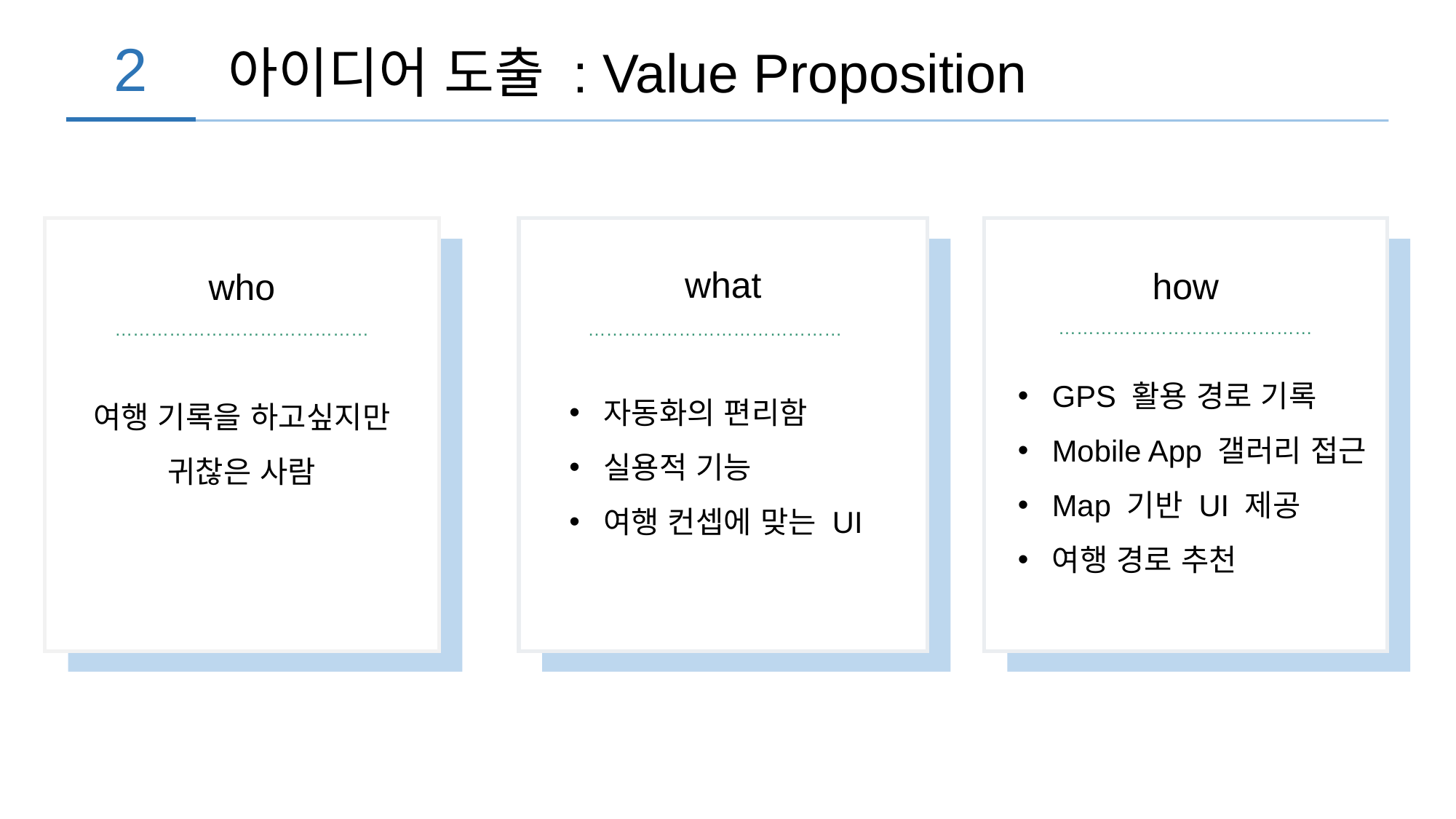

2
아이디어 도출 : Value Proposition

01
what
how
who
……………………………………
……………………………………
……………………………………
GPS 활용 경로 기록
Mobile App 갤러리 접근
Map 기반 UI 제공
여행 경로 추천
자동화의 편리함
실용적 기능
여행 컨셉에 맞는 UI
여행 기록을 하고싶지만
귀찮은 사람